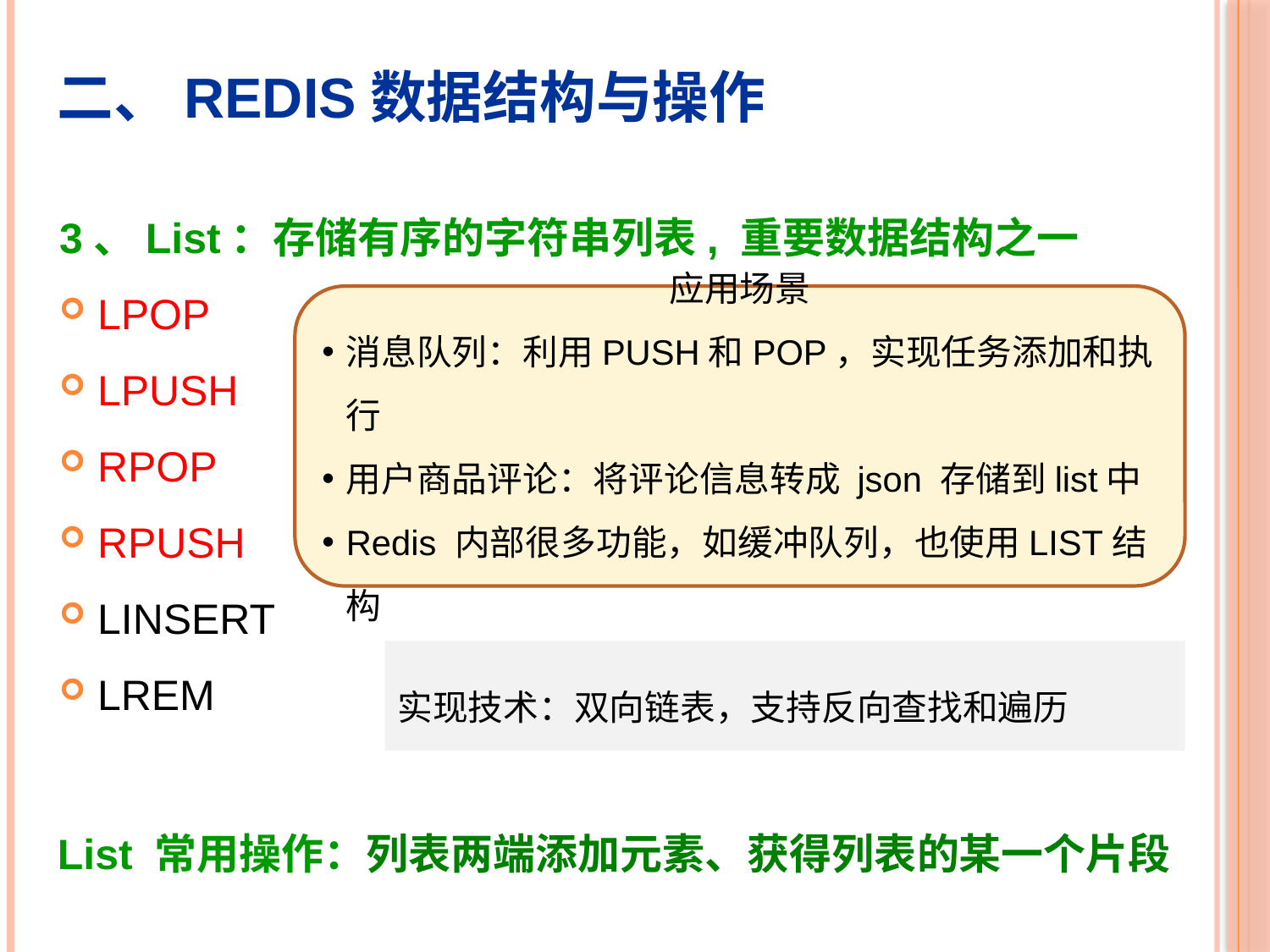

# 二、Redis数据结构与操作
3、List：存储有序的字符串列表, 重要数据结构之一
LPOP
LPUSH
RPOP
RPUSH
LINSERT
LREM
应用场景
消息队列：利用PUSH和POP，实现任务添加和执行
用户商品评论：将评论信息转成 json 存储到list中
Redis 内部很多功能，如缓冲队列，也使用LIST结构
实现技术：双向链表，支持反向查找和遍历
List 常用操作：列表两端添加元素、获得列表的某一个片段